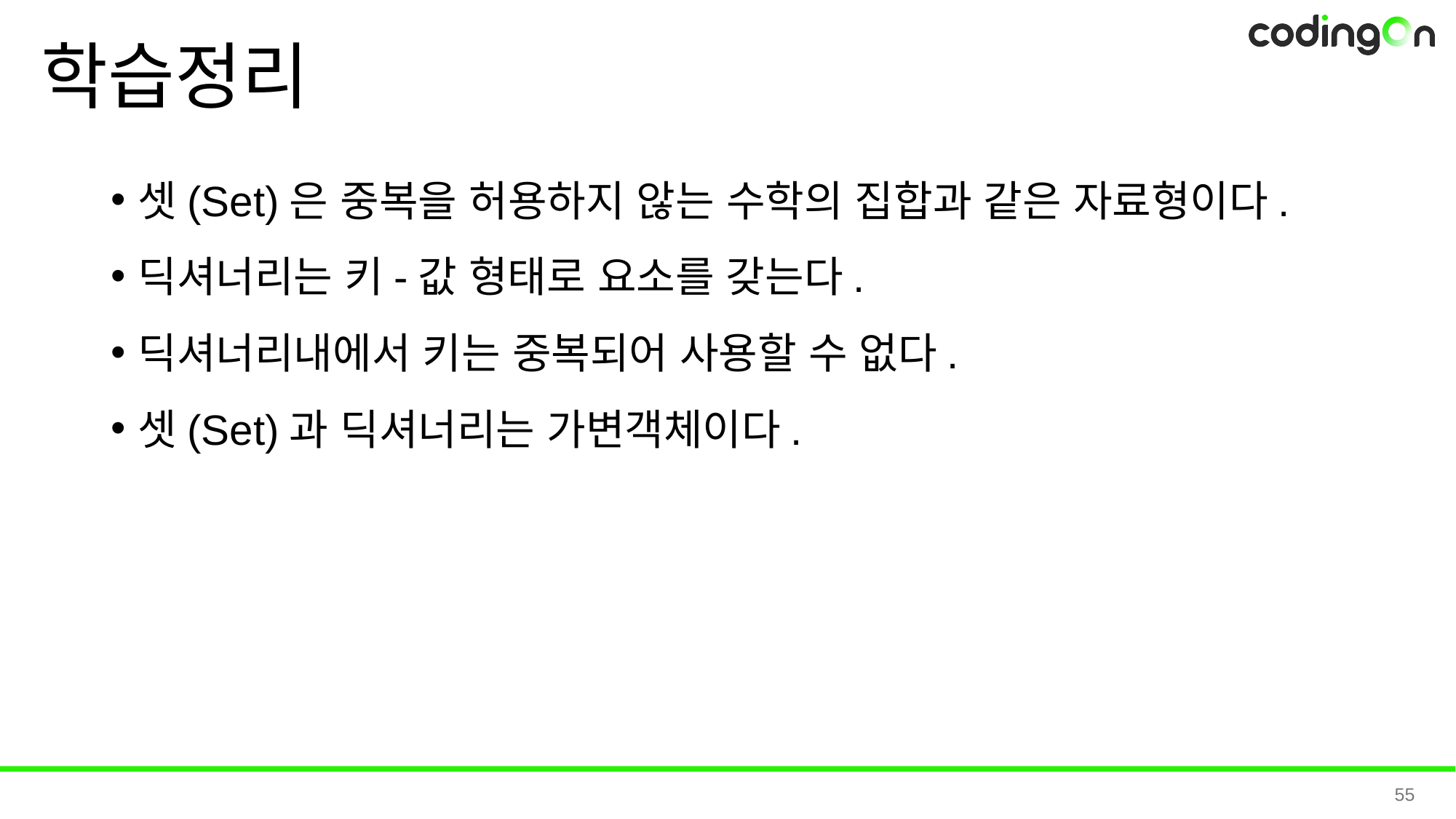

# 학습정리
셋(Set)은 중복을 허용하지 않는 수학의 집합과 같은 자료형이다.
딕셔너리는 키-값 형태로 요소를 갖는다.
딕셔너리내에서 키는 중복되어 사용할 수 없다.
셋(Set)과 딕셔너리는 가변객체이다.
55